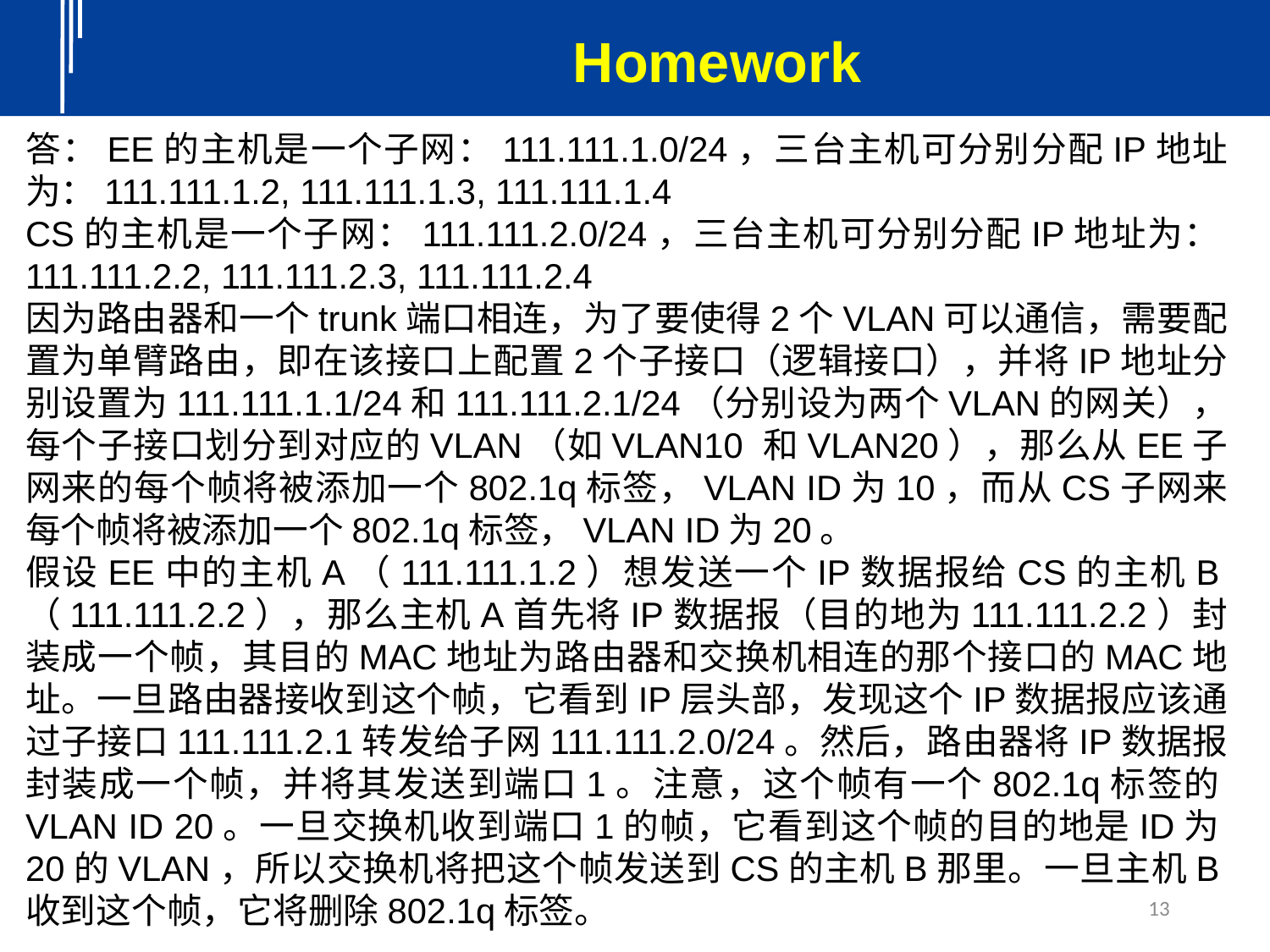

Homework
答：EE的主机是一个子网：111.111.1.0/24，三台主机可分别分配IP地址为：111.111.1.2, 111.111.1.3, 111.111.1.4
CS的主机是一个子网：111.111.2.0/24，三台主机可分别分配IP地址为：111.111.2.2, 111.111.2.3, 111.111.2.4
因为路由器和一个trunk端口相连，为了要使得2个VLAN可以通信，需要配置为单臂路由，即在该接口上配置2个子接口（逻辑接口），并将IP地址分别设置为111.111.1.1/24和111.111.2.1/24（分别设为两个VLAN的网关），每个子接口划分到对应的VLAN（如VLAN10 和VLAN20），那么从EE子网来的每个帧将被添加一个802.1q标签，VLAN ID为10，而从CS子网来每个帧将被添加一个802.1q标签，VLAN ID为20。
假设EE中的主机A（111.111.1.2）想发送一个IP数据报给CS的主机B（111.111.2.2），那么主机A首先将IP数据报（目的地为111.111.2.2）封装成一个帧，其目的MAC地址为路由器和交换机相连的那个接口的MAC地址。一旦路由器接收到这个帧，它看到IP层头部，发现这个IP数据报应该通过子接口111.111.2.1转发给子网111.111.2.0/24。然后，路由器将IP数据报封装成一个帧，并将其发送到端口1。注意，这个帧有一个802.1q标签的VLAN ID 20。一旦交换机收到端口1的帧，它看到这个帧的目的地是ID为20的VLAN，所以交换机将把这个帧发送到CS的主机B那里。一旦主机B收到这个帧，它将删除802.1q标签。
13